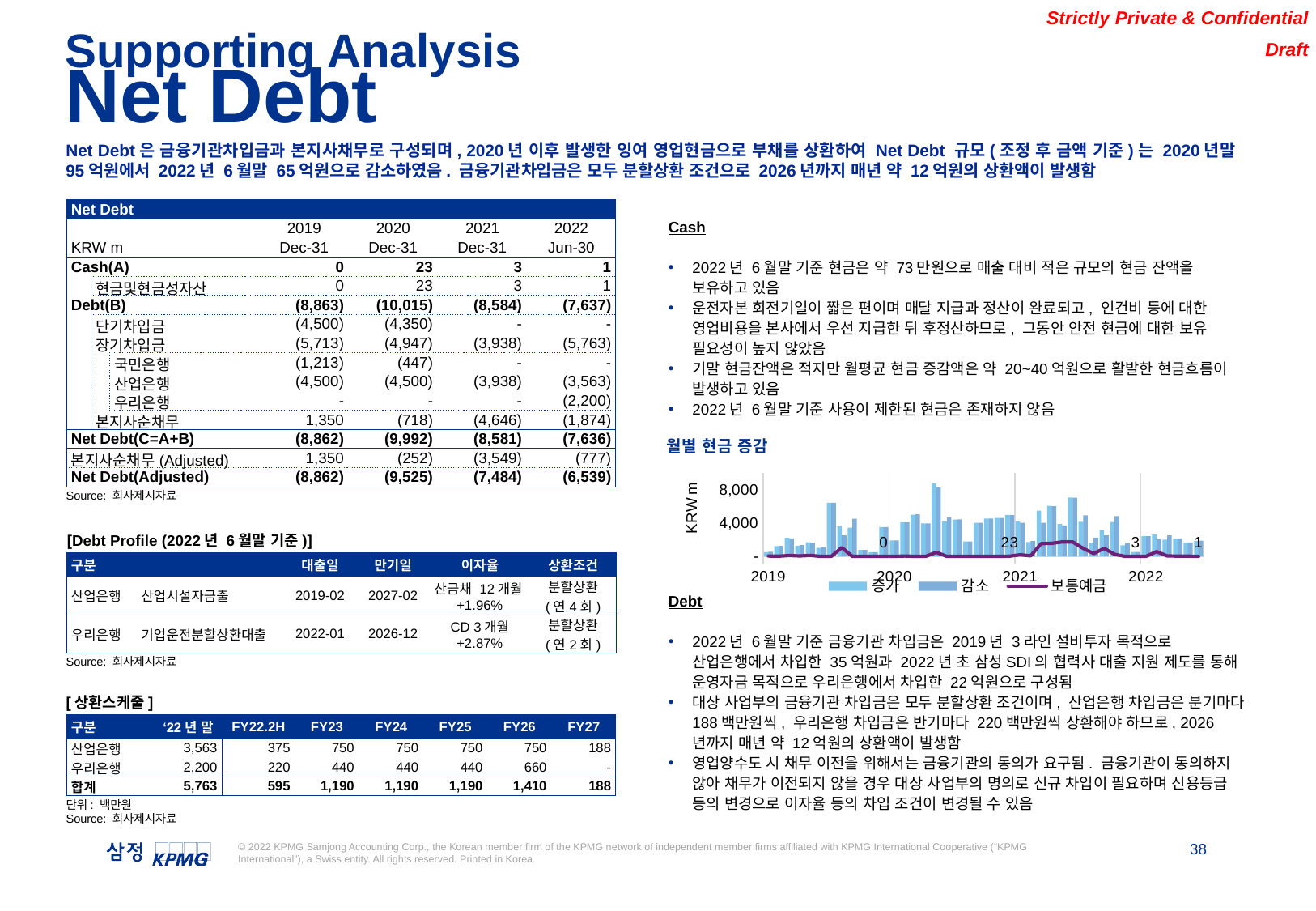

Supporting Analysis
Net Debt
Net Debt은 금융기관차입금과 본지사채무로 구성되며, 2020년 이후 발생한 잉여 영업현금으로 부채를 상환하여 Net Debt 규모(조정 후 금액 기준)는 2020년말 95억원에서 2022년 6월말 65억원으로 감소하였음. 금융기관차입금은 모두 분할상환 조건으로 2026년까지 매년 약 12억원의 상환액이 발생함
| Net Debt |  |  |  |  |  |  |
| --- | --- | --- | --- | --- | --- | --- |
|  |  |  | 2019 | 2020 | 2021 | 2022 |
| KRW m |  |  | Dec-31 | Dec-31 | Dec-31 | Jun-30 |
| Cash(A) |  |  | 0 | 23 | 3 | 1 |
|  | 현금및현금성자산 |  | 0 | 23 | 3 | 1 |
| Debt(B) |  |  | (8,863) | (10,015) | (8,584) | (7,637) |
|  | 단기차입금 |  | (4,500) | (4,350) | - | - |
|  | 장기차입금 |  | (5,713) | (4,947) | (3,938) | (5,763) |
|  |  | 국민은행 | (1,213) | (447) | - | - |
|  |  | 산업은행 | (4,500) | (4,500) | (3,938) | (3,563) |
|  |  | 우리은행 | - | - | - | (2,200) |
|  | 본지사순채무 |  | 1,350 | (718) | (4,646) | (1,874) |
| Net Debt(C=A+B) |  |  | (8,862) | (9,992) | (8,581) | (7,636) |
| 본지사순채무(Adjusted) |  |  | 1,350 | (252) | (3,549) | (777) |
| Net Debt(Adjusted) |  |  | (8,862) | (9,525) | (7,484) | (6,539) |
Cash

2022년 6월말 기준 현금은 약 73만원으로 매출 대비 적은 규모의 현금 잔액을 보유하고 있음
운전자본 회전기일이 짧은 편이며 매달 지급과 정산이 완료되고, 인건비 등에 대한 영업비용을 본사에서 우선 지급한 뒤 후정산하므로, 그동안 안전 현금에 대한 보유 필요성이 높지 않았음
기말 현금잔액은 적지만 월평균 현금 증감액은 약 20~40억원으로 활발한 현금흐름이 발생하고 있음
2022년 6월말 기준 사용이 제한된 현금은 존재하지 않음

Debt

2022년 6월말 기준 금융기관 차입금은 2019년 3라인 설비투자 목적으로 산업은행에서 차입한 35억원과 2022년 초 삼성SDI의 협력사 대출 지원 제도를 통해 운영자금 목적으로 우리은행에서 차입한 22억원으로 구성됨
대상 사업부의 금융기관 차입금은 모두 분할상환 조건이며, 산업은행 차입금은 분기마다 188백만원씩, 우리은행 차입금은 반기마다 220백만원씩 상환해야 하므로, 2026년까지 매년 약 12억원의 상환액이 발생함
영업양수도 시 채무 이전을 위해서는 금융기관의 동의가 요구됨. 금융기관이 동의하지 않아 채무가 이전되지 않을 경우 대상 사업부의 명의로 신규 차입이 필요하며 신용등급 등의 변경으로 이자율 등의 차입 조건이 변경될 수 있음

### Chart: 월별 현금 증감

| Category | 증가 | 감소 | 보통예금 |
|---|---|---|---|
| 43496 | 512176580.0 | 554005762.0 | 42384260.0 |
| 43524 | 1244831842.0 | 1261626157.0 | 25589945.0 |
| 43555 | 2241583007.0 | 2159906285.0 | 107266667.0 |
| 43585 | 1292773386.0 | 1347463417.0 | 52576636.0 |
| 43616 | 1688391870.0 | 1623476209.0 | 117492297.0 |
| 43646 | 1007990401.0 | 1124896377.0 | 586321.0 |
| 43677 | 6444248560.0 | 6443430275.0 | 1404606.0 |
| 43708 | 3600536735.0 | 2540284100.0 | 1061657241.0 |
| 43738 | 3450979233.0 | 4511928124.0 | 708350.0 |
| 43769 | 782816800.0 | 783466672.0 | 58478.0 |
| 43799 | 515007790.0 | 514227509.0 | 838759.0 |
| 43830 | 3516257217.0 | 3516947725.0 | 148251.0 |
| 43861 | 1921607514.0 | 1920301622.0 | 1454143.0 |
| 43890 | 4113537088.0 | 4073968340.0 | 41022891.0 |
| 43921 | 5025717835.0 | 5065585047.0 | 1155679.0 |
| 43951 | 3965313999.0 | 3961451053.0 | 5018625.0 |
| 43982 | 8802319899.0 | 8313533953.0 | 493804571.0 |
| 44012 | 4203149888.0 | 4692581413.0 | 4373046.0 |
| 44043 | 4437371988.0 | 4441511087.0 | 233947.0 |
| 44074 | 1795243370.0 | 1793776557.0 | 1700760.0 |
| 44104 | 4044770161.0 | 4040058312.0 | 6412609.0 |
| 44135 | 4543391676.0 | 4545536433.0 | 4267852.0 |
| 44165 | 4608220369.0 | 4609459960.0 | 3028261.0 |
| 44196 | 4985861850.0 | 4965685517.0 | 23204594.0 |
| 44227 | 4202212614.0 | 4032943665.0 | 192473543.0 |
| 44255 | 1718163092.0 | 1846372453.0 | 64264182.0 |
| 44286 | 5501737750.0 | 4026781796.0 | 1539220136.0 |
| 44316 | 6081260598.0 | 6047360327.0 | 1573120407.0 |
| 44347 | 3881850673.0 | 3717689362.0 | 1737281718.0 |
| 44377 | 7079207257.0 | 7070399807.0 | 1746089168.0 |
| 44408 | 4154534434.0 | 4938029965.0 | 962593637.0 |
| 44439 | 1629075797.0 | 2254701217.0 | 336968217.0 |
| 44469 | 3155094380.0 | 2524942679.0 | 967119918.0 |
| 44500 | 4137626902.0 | 4858289203.0 | 246457617.0 |
| 44530 | 1332071724.0 | 1575230804.0 | 3298537.0 |
| 44561 | 531077674.0 | 531755113.0 | 2621098.0 |
| 44592 | 2435747007.0 | 2436285549.0 | 2082556.0 |
| 44620 | 2612052180.0 | 2036348085.0 | 577786651.0 |
| 44651 | 2004508451.0 | 2522493959.0 | 59801143.0 |
| 44681 | 2139727853.0 | 2169540446.0 | 29988550.0 |
| 44712 | 1683649162.0 | 1684686185.0 | 28951527.0 |
| 44742 | 1873514715.0 | 1901760122.0 | 706120.0 |
Source: 회사제시자료
[Debt Profile (2022년 6월말 기준)]
| 구분 |  | 대출일 | 만기일 | 이자율 | 상환조건 |
| --- | --- | --- | --- | --- | --- |
| 산업은행 | 산업시설자금출 | 2019-02 | 2027-02 | 산금채 12개월+1.96% | 분할상환 (연4회) |
| 우리은행 | 기업운전분할상환대출 | 2022-01 | 2026-12 | CD 3개월 +2.87% | 분할상환 (연2회) |
Source: 회사제시자료
[상환스케줄]
| 구분 | ‘22년 말 | FY22.2H | FY23 | FY24 | FY25 | FY26 | FY27 |
| --- | --- | --- | --- | --- | --- | --- | --- |
| 산업은행 | 3,563 | 375 | 750 | 750 | 750 | 750 | 188 |
| 우리은행 | 2,200 | 220 | 440 | 440 | 440 | 660 | - |
| 합계 | 5,763 | 595 | 1,190 | 1,190 | 1,190 | 1,410 | 188 |
단위: 백만원
Source: 회사제시자료